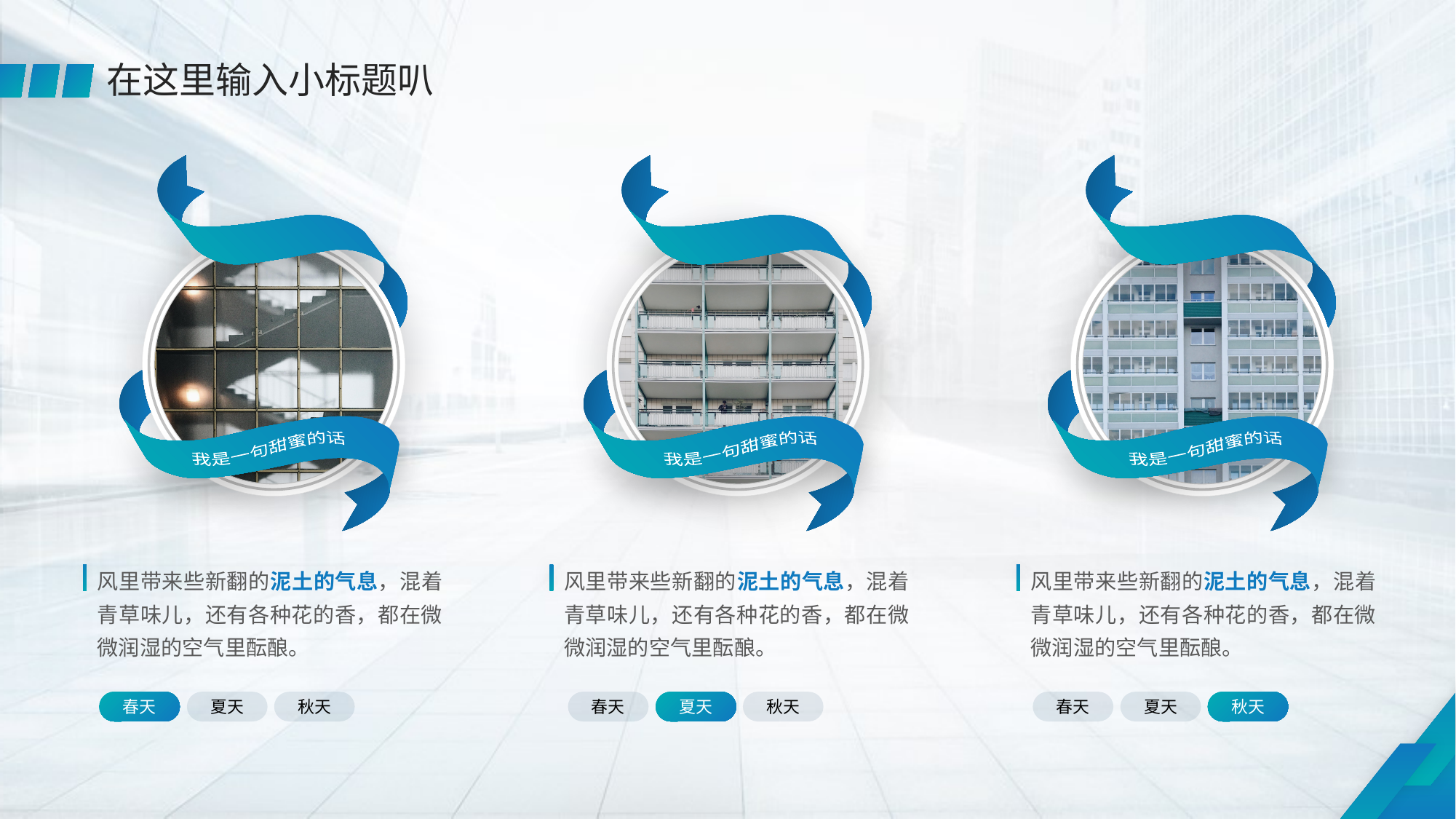

在这里输入小标题叭

我是一句甜蜜的话
我是一句甜蜜的话
我是一句甜蜜的话
风里带来些新翻的泥土的气息，混着青草味儿，还有各种花的香，都在微微润湿的空气里酝酿。
风里带来些新翻的泥土的气息，混着青草味儿，还有各种花的香，都在微微润湿的空气里酝酿。
风里带来些新翻的泥土的气息，混着青草味儿，还有各种花的香，都在微微润湿的空气里酝酿。

春天
夏天
秋天
春天
夏天
秋天
春天
夏天
秋天